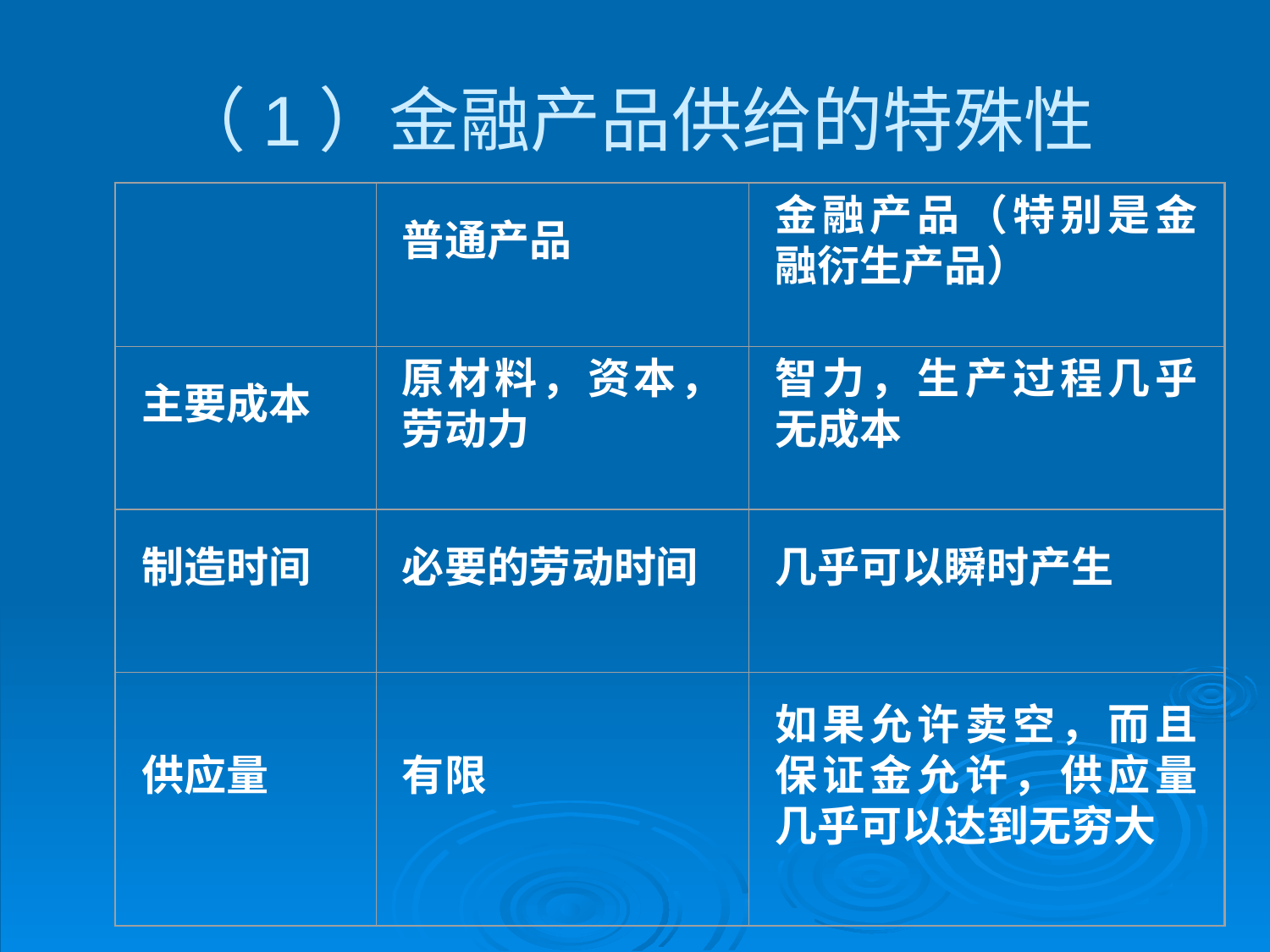

# （1）金融产品供给的特殊性

普通产品

金融产品（特别是金融衍生产品）

主要成本

原材料，资本，劳动力

智力，生产过程几乎无成本

制造时间

必要的劳动时间

几乎可以瞬时产生

供应量

有限

如果允许卖空，而且保证金允许，供应量几乎可以达到无穷大